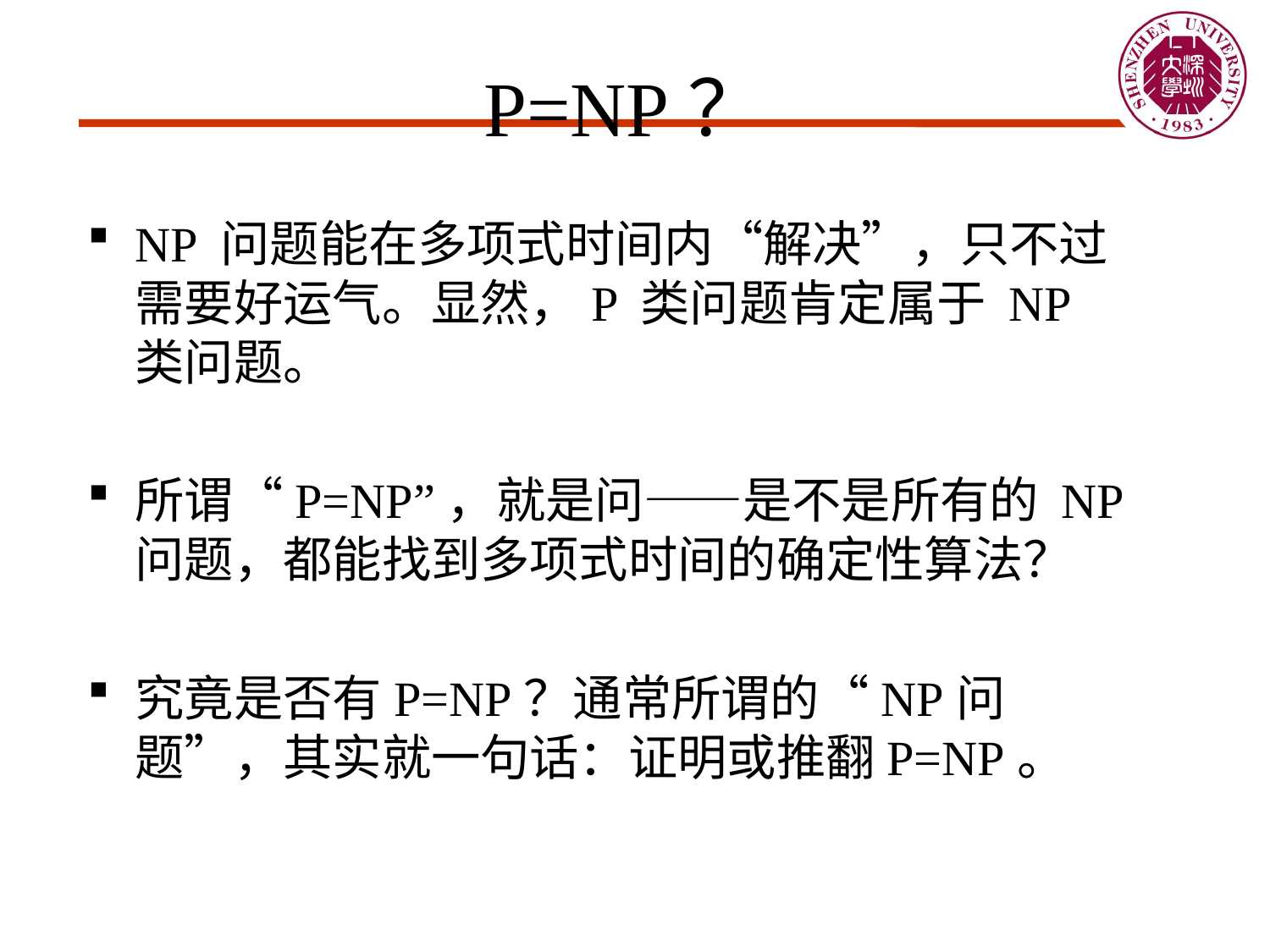

# P=NP？
NP 问题能在多项式时间内“解决”，只不过需要好运气。显然，P 类问题肯定属于 NP 类问题。

所谓“P=NP”，就是问——是不是所有的 NP 问题，都能找到多项式时间的确定性算法？

究竟是否有P=NP？通常所谓的“NP问题”，其实就一句话：证明或推翻P=NP。